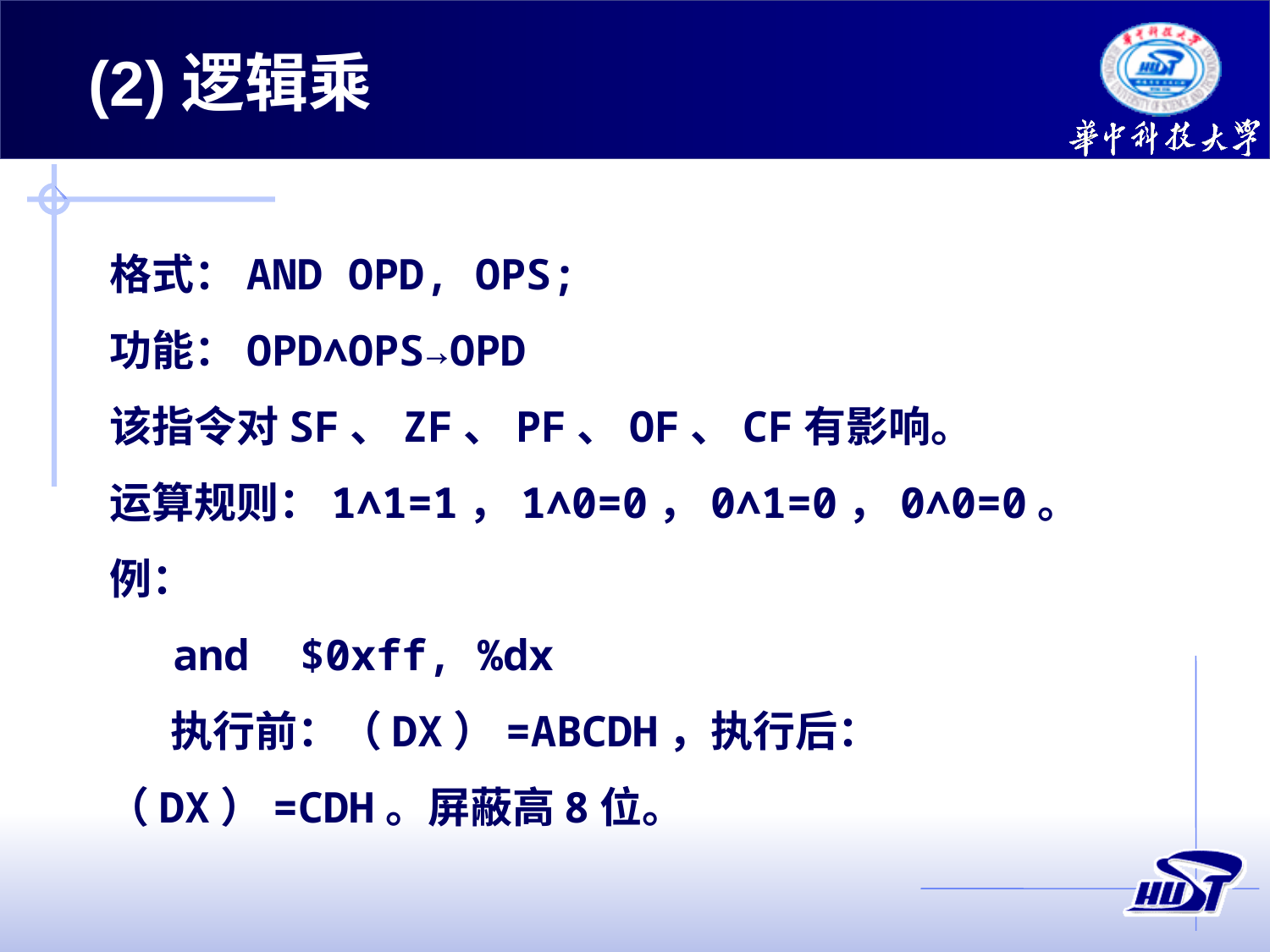

(2)逻辑乘
格式：AND OPD, OPS;
功能：OPD∧OPS→OPD
该指令对SF、ZF、PF、OF、CF有影响。
运算规则：1∧1=1，1∧0=0，0∧1=0，0∧0=0。
例：
and  $0xff, %dx
执行前：（DX）=ABCDH，执行后：（DX）=CDH。屏蔽高8位。